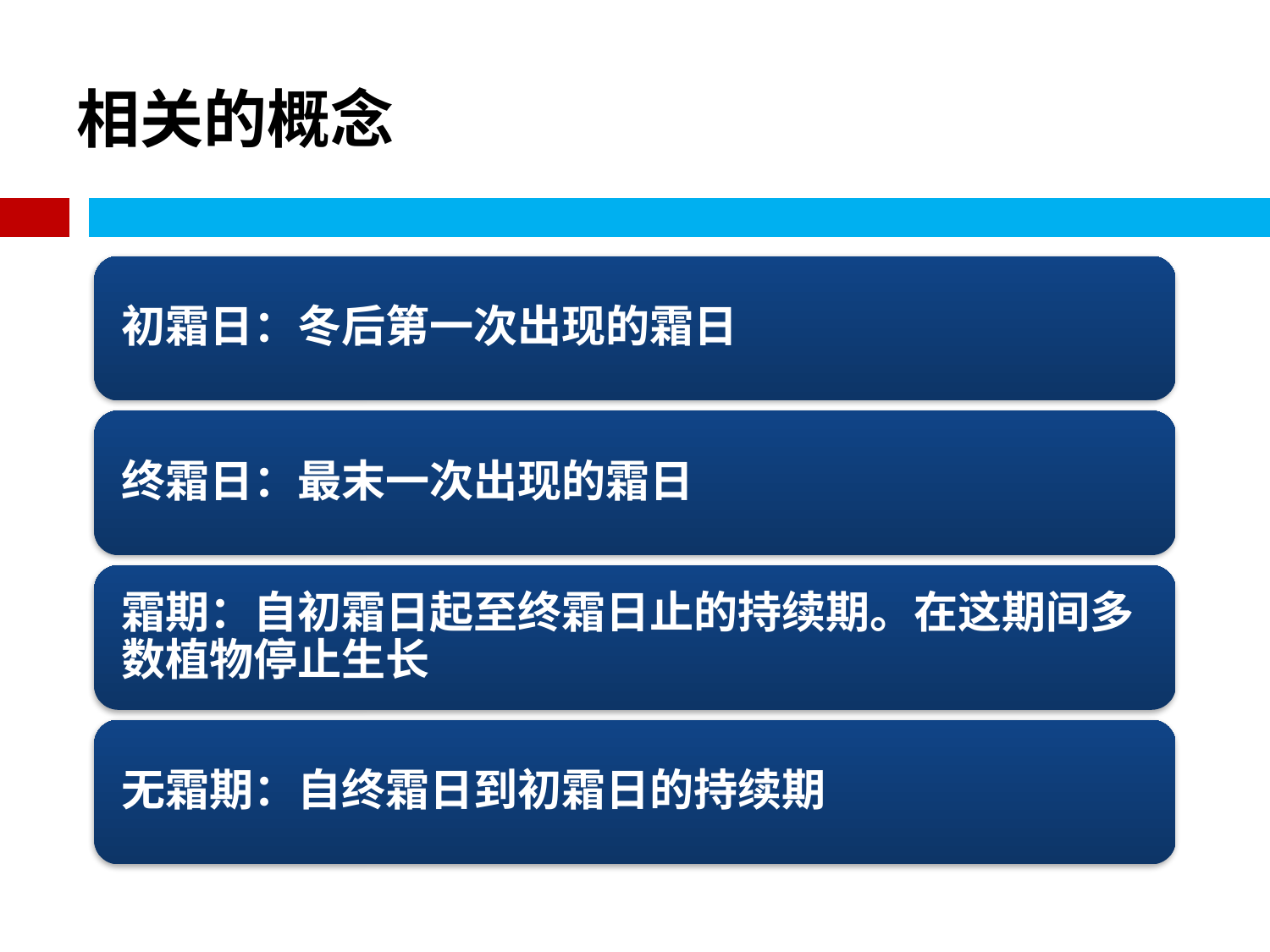

# 相关的概念
初霜日：冬后第一次出现的霜日
终霜日：最末一次出现的霜日
霜期：自初霜日起至终霜日止的持续期。在这期间多数植物停止生长
无霜期：自终霜日到初霜日的持续期